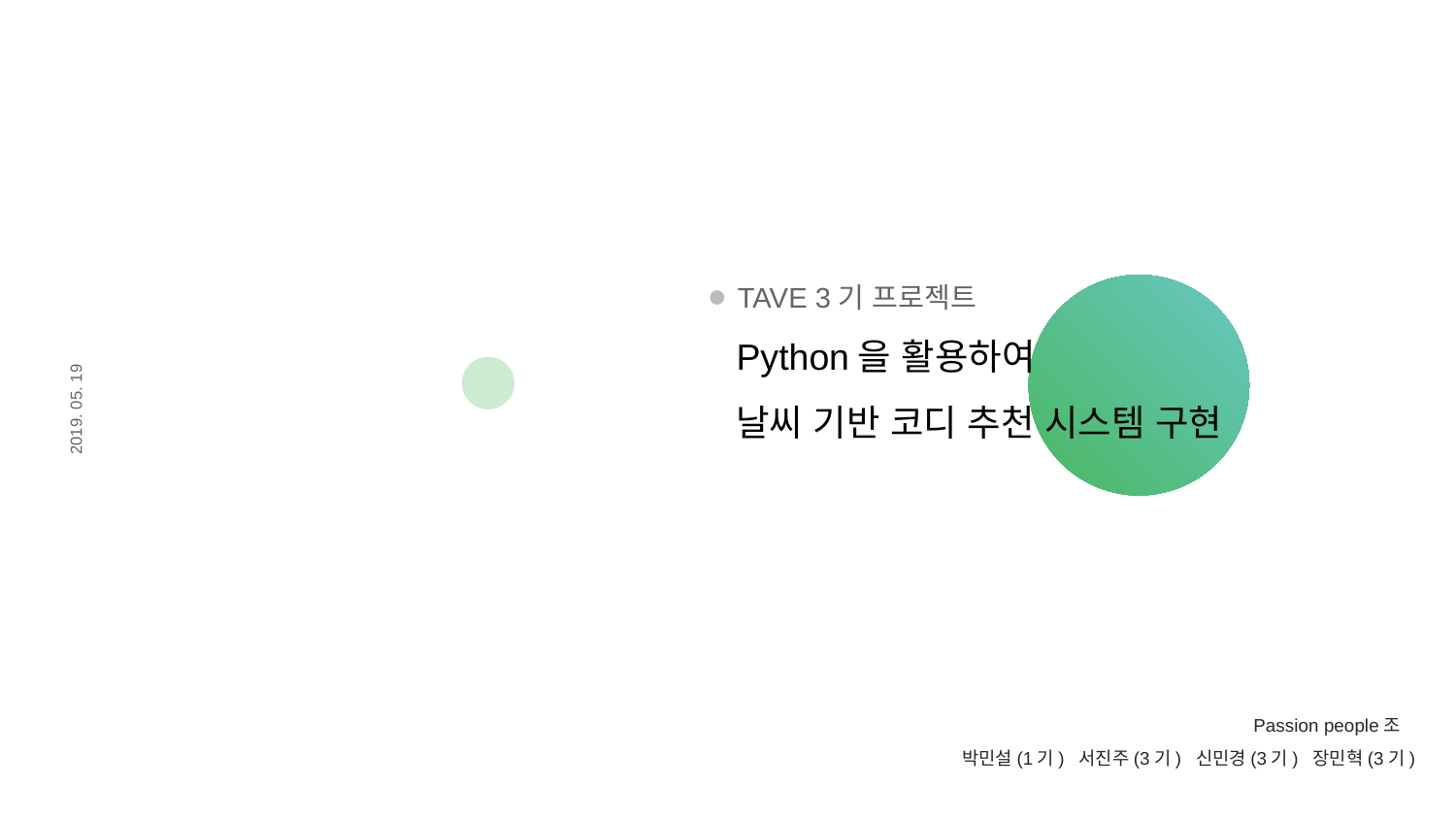

TAVE 3기 프로젝트

Python을 활용하여
날씨 기반 코디 추천 시스템 구현

2019. 05. 19
Passion people조
박민설(1기)  서진주(3기)  신민경(3기)  장민혁(3기)